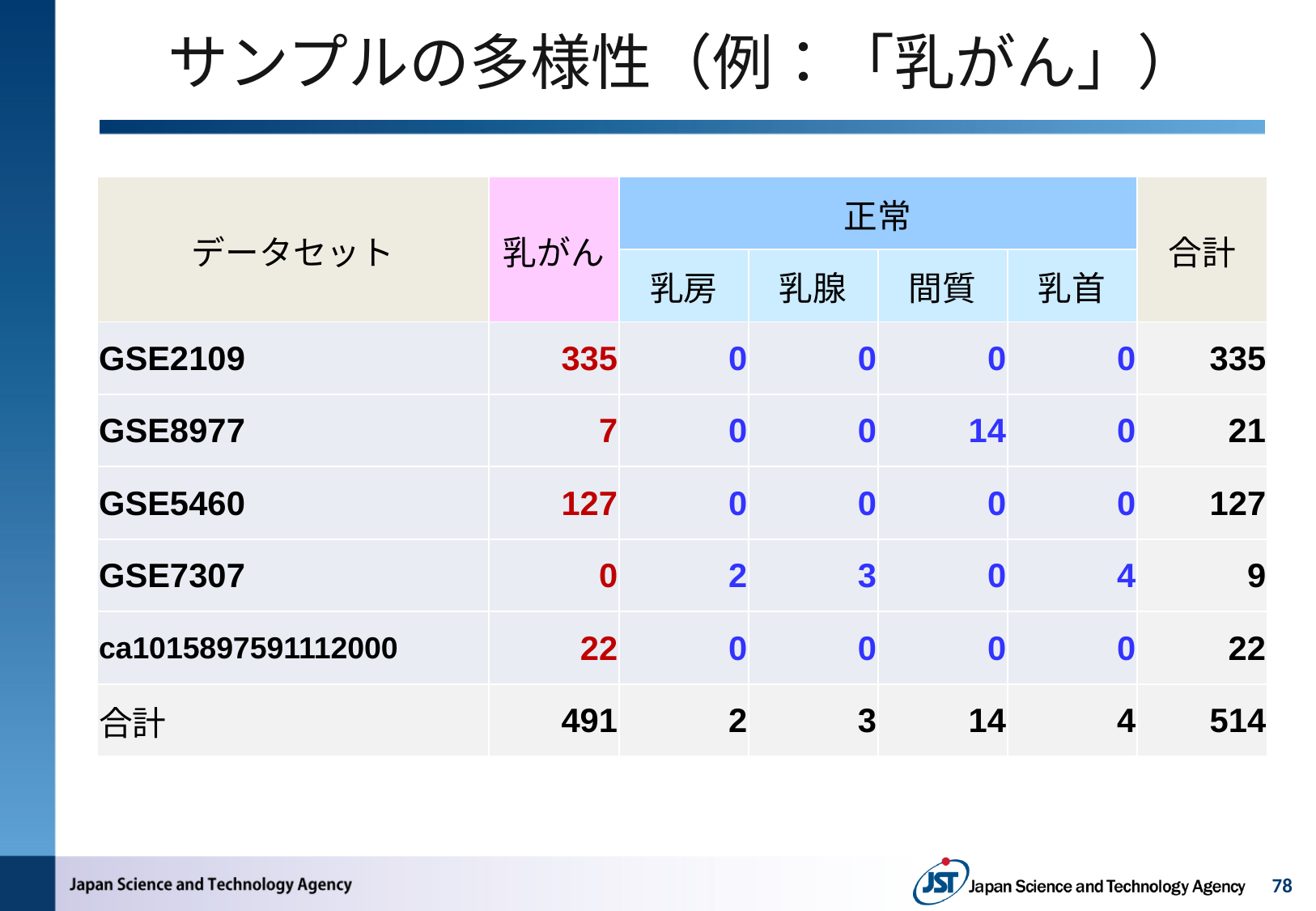

# サンプルの多様性（例：「乳がん」）
| データセット | 乳がん | 正常 |  |  |  | 合計 |
| --- | --- | --- | --- | --- | --- | --- |
|  |  | 乳房 | 乳腺 | 間質 | 乳首 |  |
| GSE2109 | 335 | 0 | 0 | 0 | 0 | 335 |
| GSE8977 | 7 | 0 | 0 | 14 | 0 | 21 |
| GSE5460 | 127 | 0 | 0 | 0 | 0 | 127 |
| GSE7307 | 0 | 2 | 3 | 0 | 4 | 9 |
| ca1015897591112000 | 22 | 0 | 0 | 0 | 0 | 22 |
| 合計 | 491 | 2 | 3 | 14 | 4 | 514 |
78